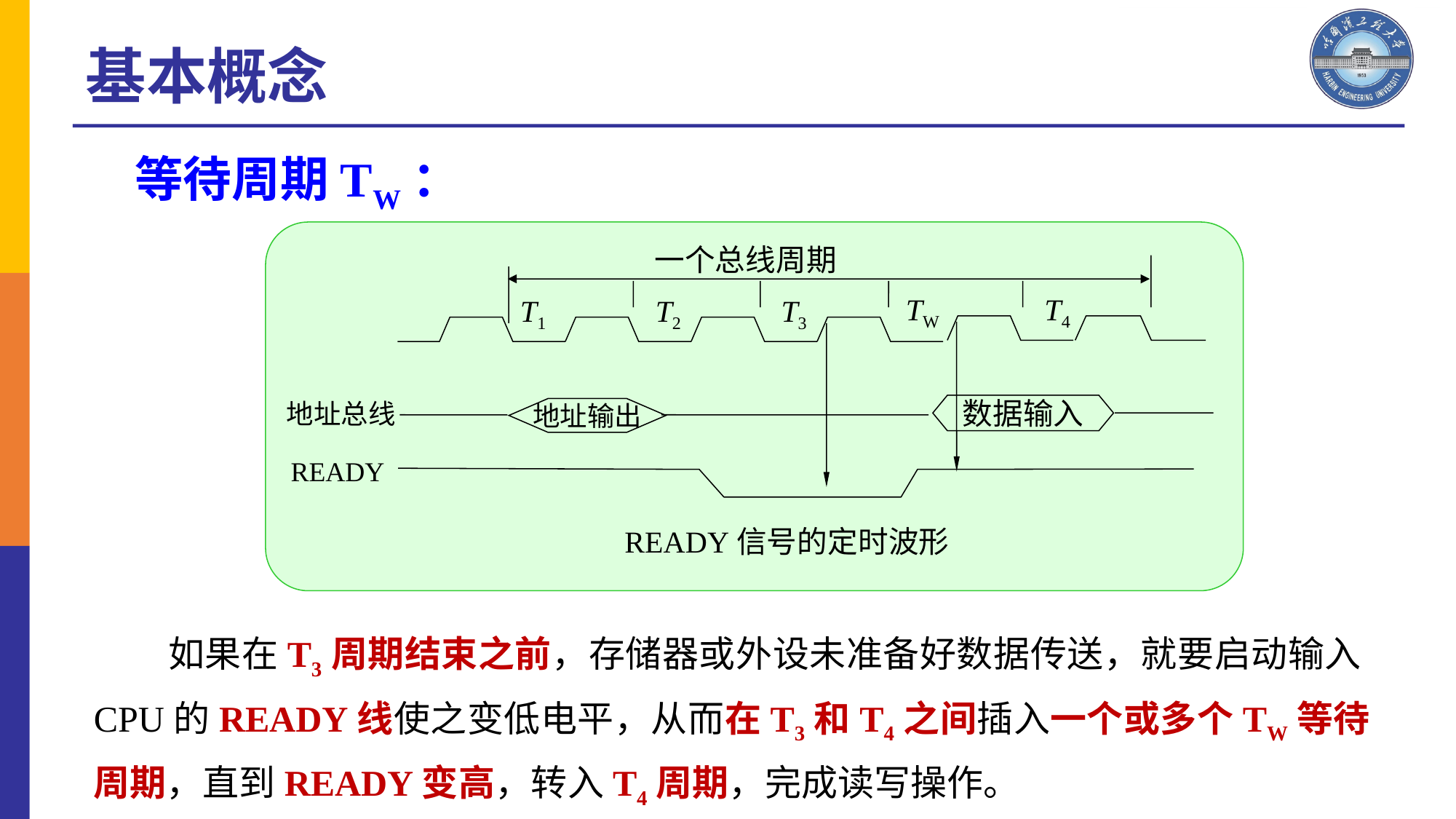

基本概念

等待周期TW：

一个总线周期

TW
T4
T1
T2
T3

地址总线
数据输入
地址输出

READY

READY信号的定时波形
如果在T3周期结束之前，存储器或外设未准备好数据传送，就要启动输入CPU的READY线使之变低电平，从而在T3和T4之间插入一个或多个TW等待周期，直到READY变高，转入T4周期，完成读写操作。